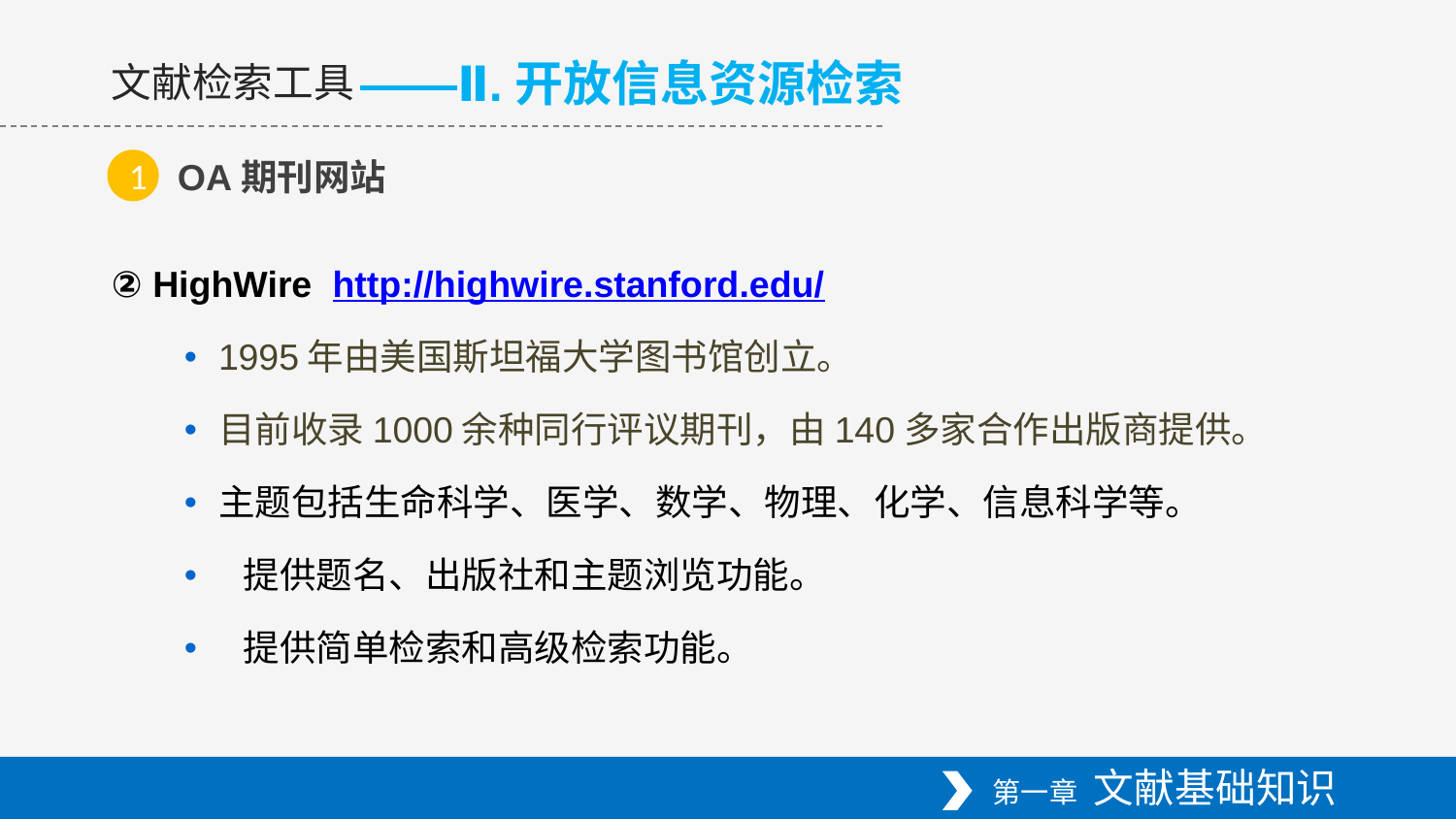

——Ⅱ.开放信息资源检索
文献检索工具
OA期刊网站
1
② HighWire  http://highwire.stanford.edu/
1995年由美国斯坦福大学图书馆创立。
目前收录1000余种同行评议期刊，由140多家合作出版商提供。
主题包括生命科学、医学、数学、物理、化学、信息科学等。
  提供题名、出版社和主题浏览功能。
  提供简单检索和高级检索功能。